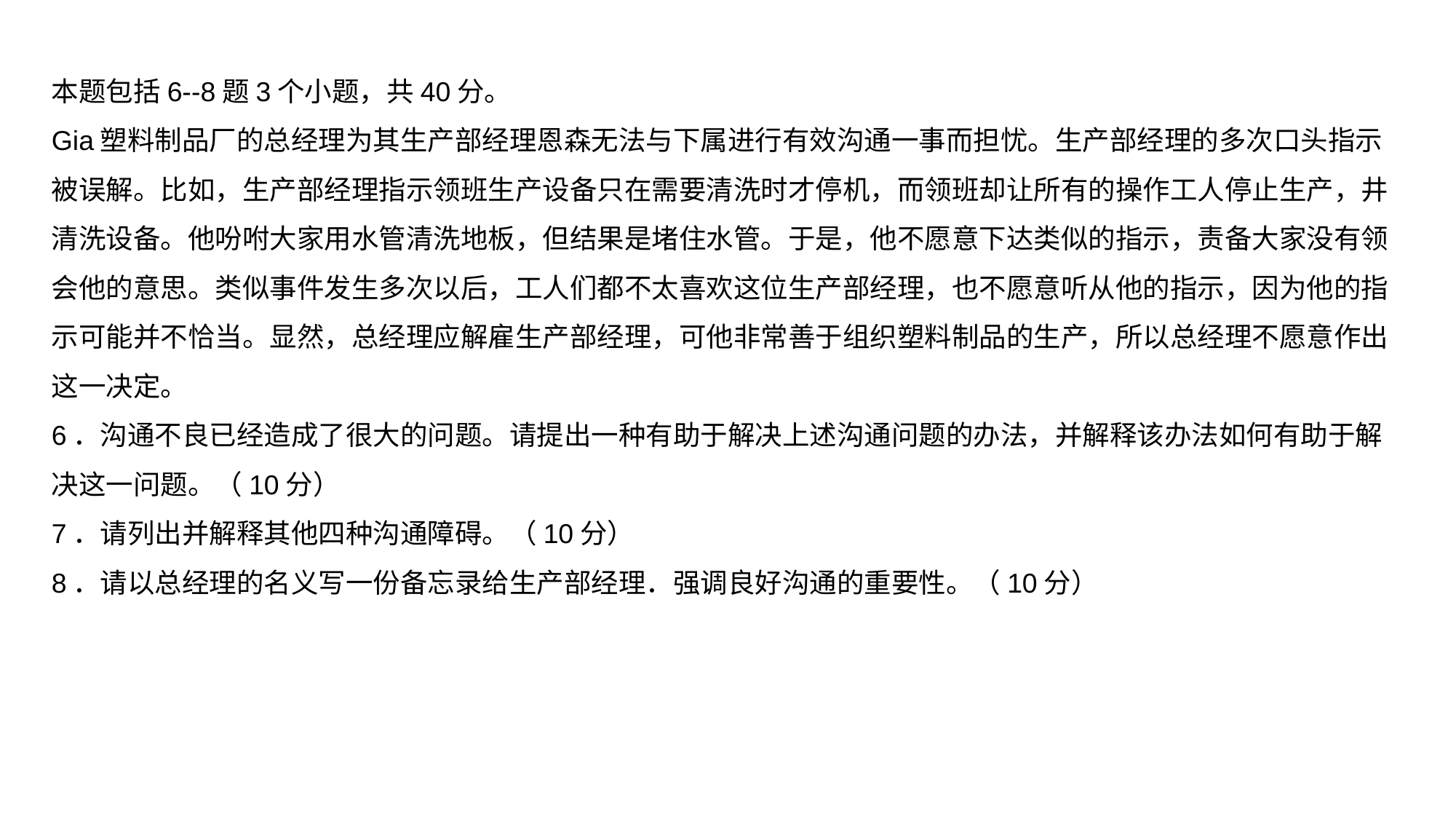

本题包括6--8题3个小题，共40分。
Gia塑料制品厂的总经理为其生产部经理恩森无法与下属进行有效沟通一事而担忧。生产部经理的多次口头指示被误解。比如，生产部经理指示领班生产设备只在需要清洗时才停机，而领班却让所有的操作工人停止生产，井清洗设备。他吩咐大家用水管清洗地板，但结果是堵住水管。于是，他不愿意下达类似的指示，责备大家没有领会他的意思。类似事件发生多次以后，工人们都不太喜欢这位生产部经理，也不愿意听从他的指示，因为他的指示可能并不恰当。显然，总经理应解雇生产部经理，可他非常善于组织塑料制品的生产，所以总经理不愿意作出这一决定。
6．沟通不良已经造成了很大的问题。请提出一种有助于解决上述沟通问题的办法，并解释该办法如何有助于解决这一问题。（10分）
7．请列出并解释其他四种沟通障碍。（10分）
8．请以总经理的名义写一份备忘录给生产部经理．强调良好沟通的重要性。（10分）